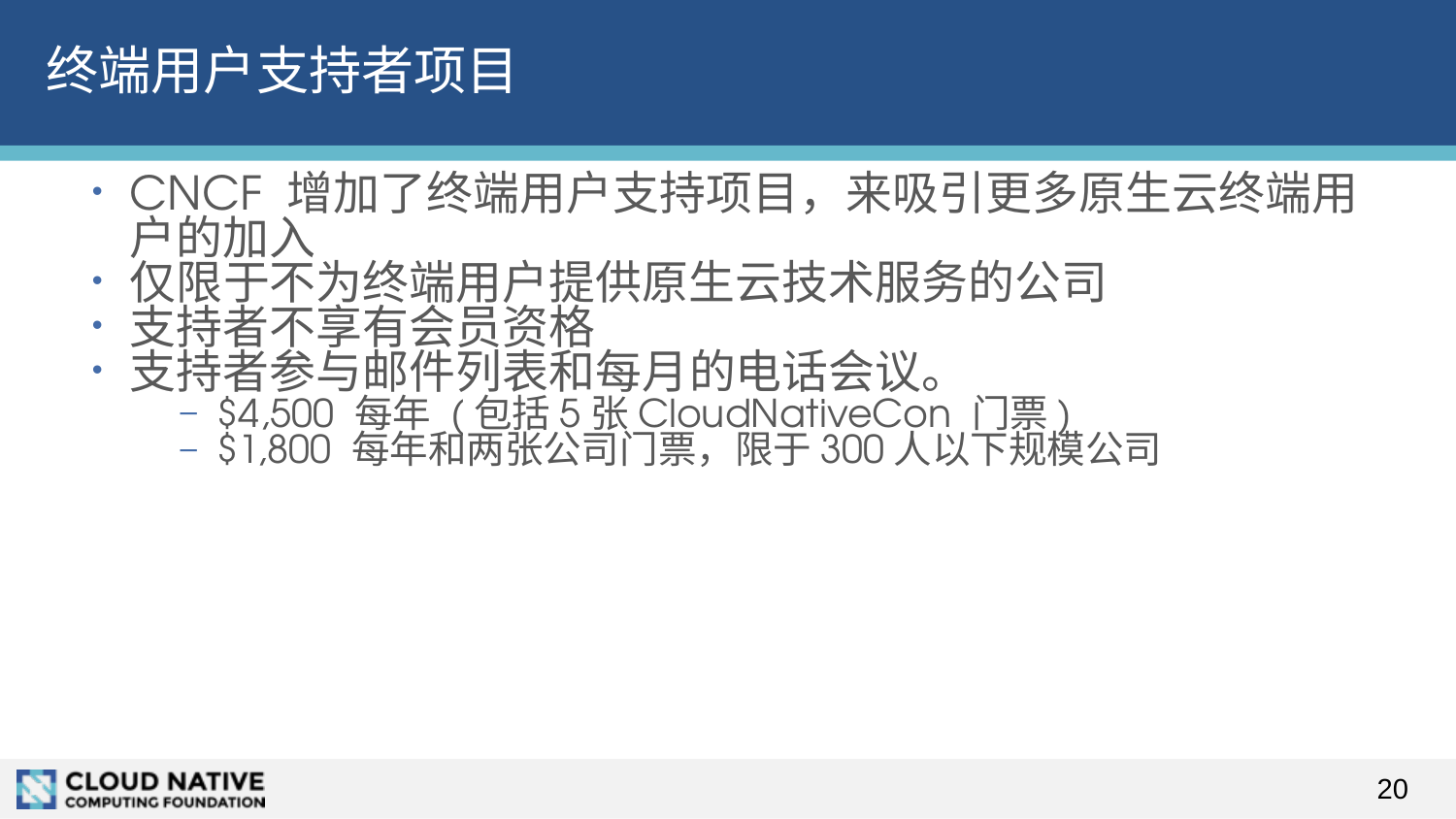

# 终端用户支持者项目
CNCF 增加了终端用户支持项目，来吸引更多原生云终端用户的加入
仅限于不为终端用户提供原生云技术服务的公司
支持者不享有会员资格
支持者参与邮件列表和每月的电话会议。
$4,500 每年 (包括5张CloudNativeCon 门票)
$1,800 每年和两张公司门票，限于300人以下规模公司
20